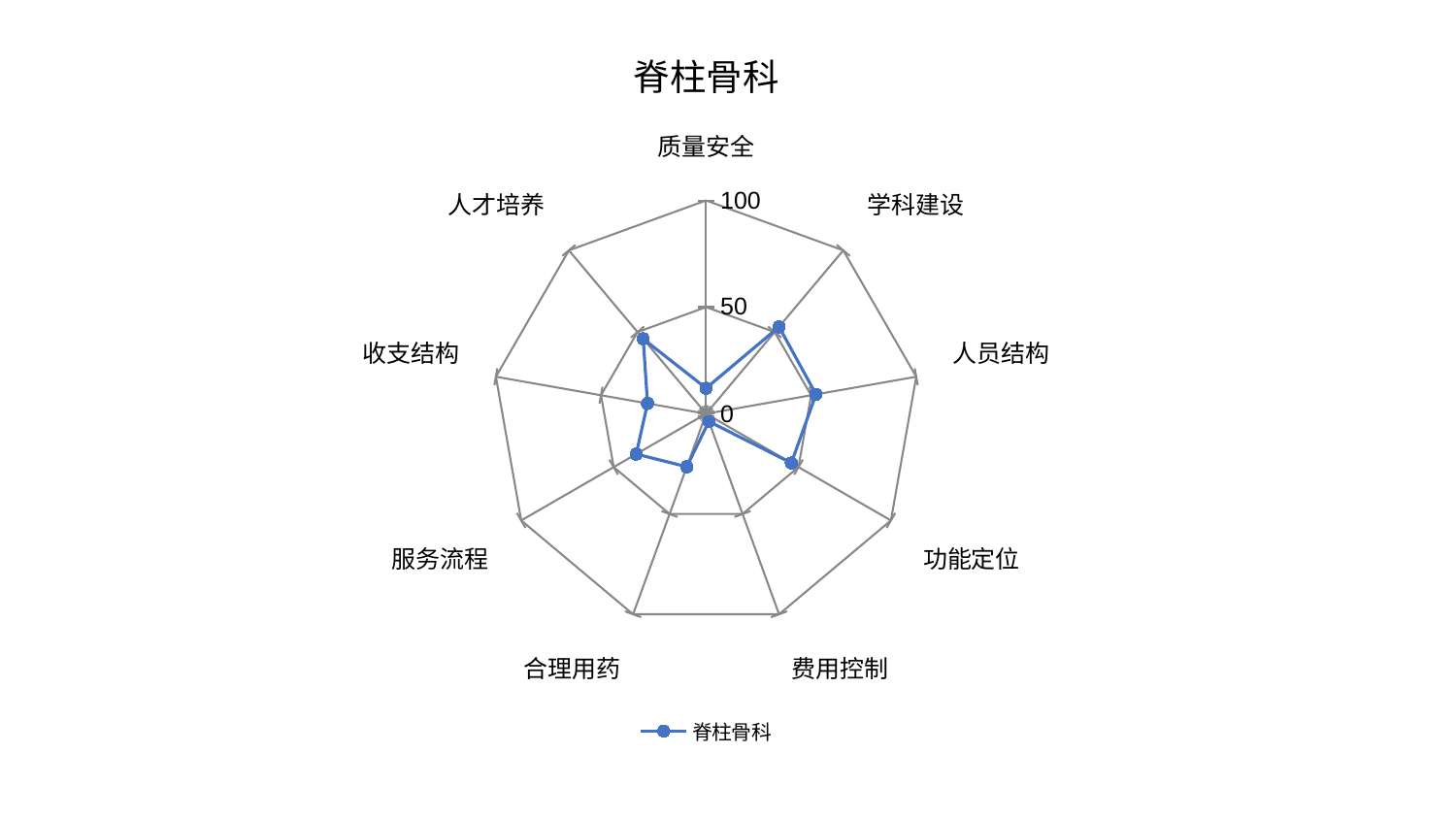

### Chart: 脊柱骨科

| Category | 脊柱骨科 |
|---|---|
| 质量安全 | 11.964957559462965 |
| 学科建设 | 53.21354076736056 |
| 人员结构 | 52.31598750565027 |
| 功能定位 | 46.15297761003483 |
| 费用控制 | 3.842155140309466 |
| 合理用药 | 26.425517499515486 |
| 服务流程 | 37.80073733640458 |
| 收支结构 | 27.878174528944054 |
| 人才培养 | 45.838647864950104 |
135